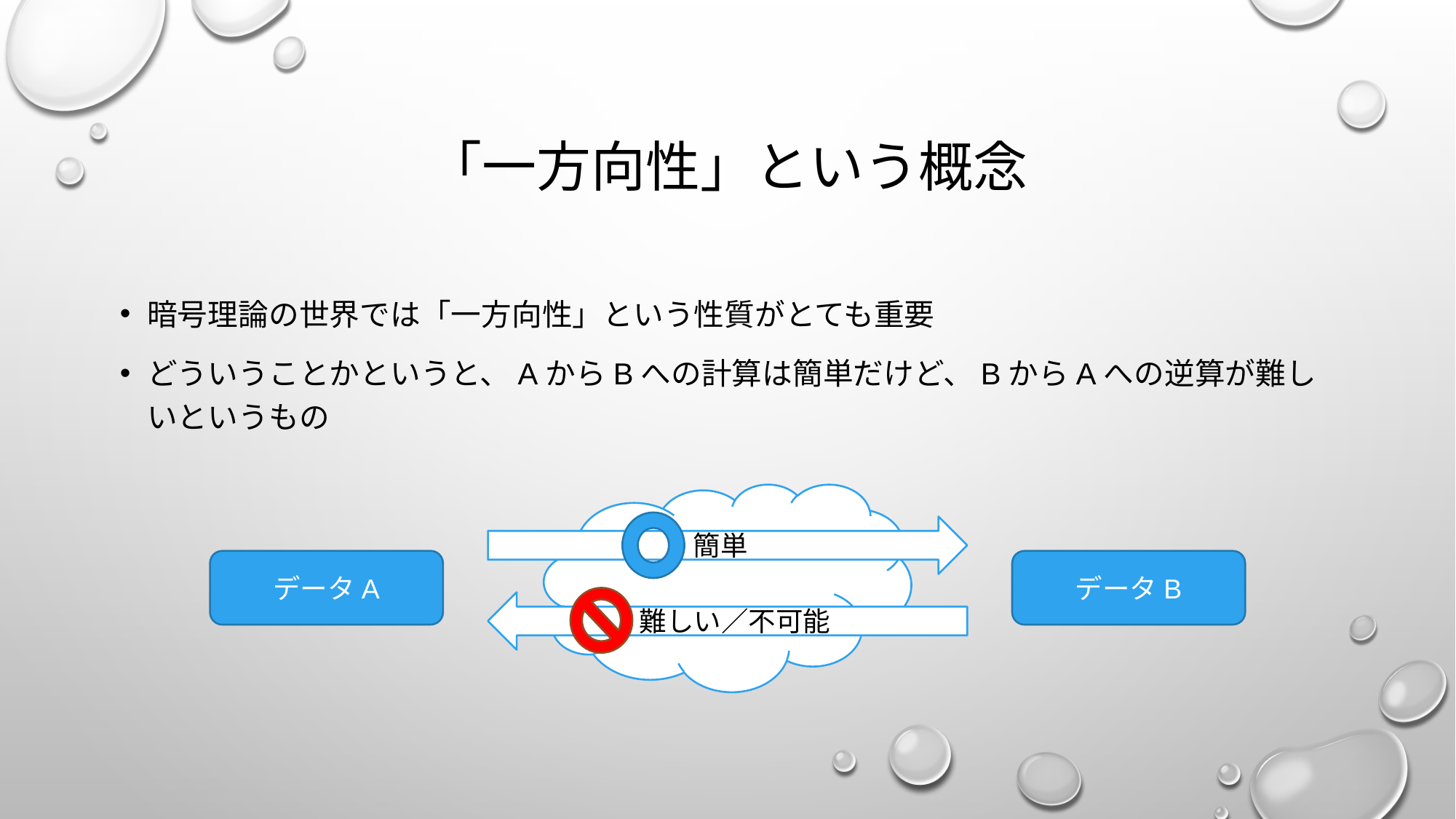

# 「一方向性」という概念
暗号理論の世界では「一方向性」という性質がとても重要
どういうことかというと、AからBへの計算は簡単だけど、BからAへの逆算が難しいというもの

簡単
データA
データB

難しい／不可能